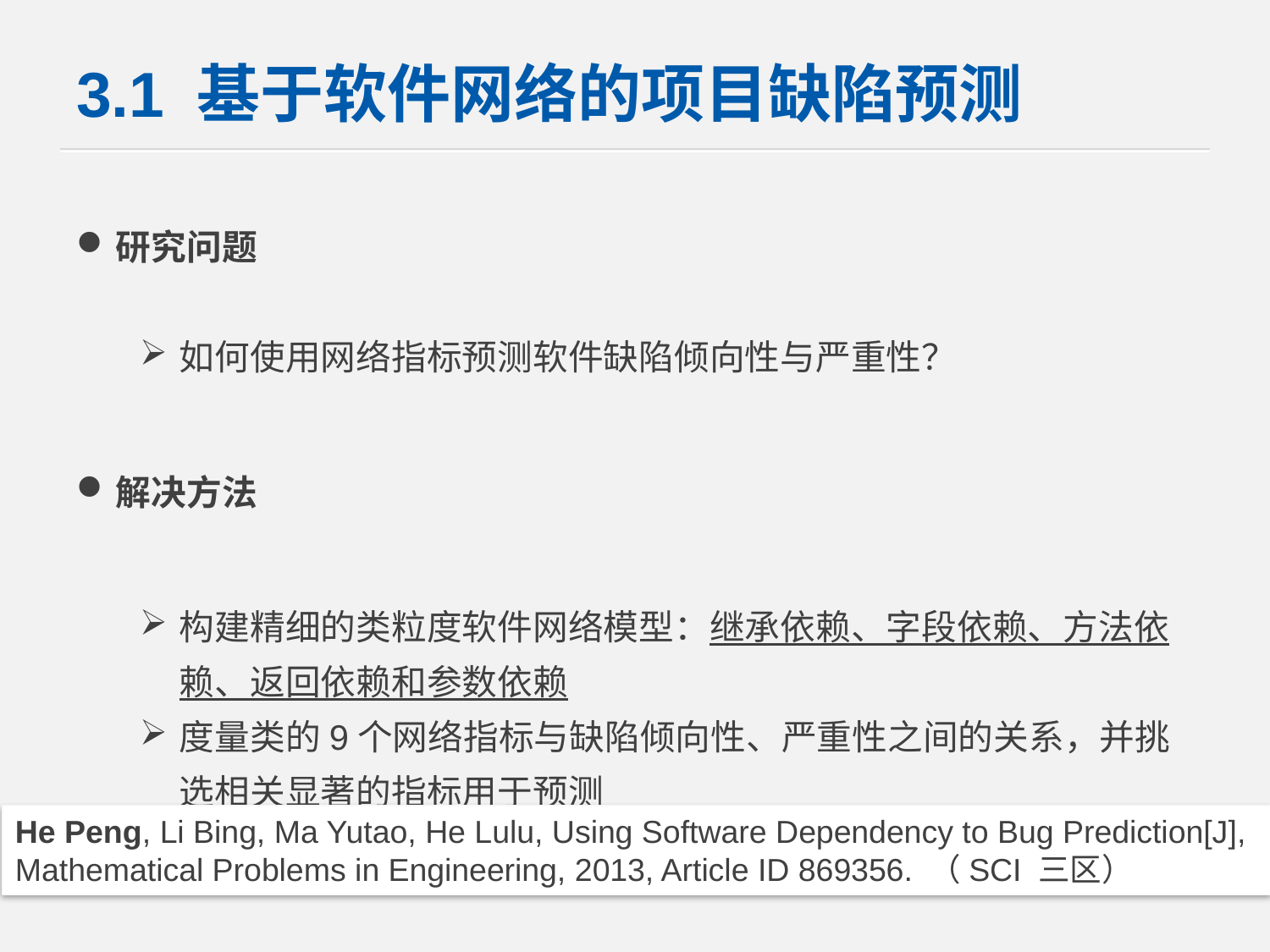

# 3.1 基于软件网络的项目缺陷预测
研究问题

如何使用网络指标预测软件缺陷倾向性与严重性？

解决方法

构建精细的类粒度软件网络模型：继承依赖、字段依赖、方法依赖、返回依赖和参数依赖
度量类的9个网络指标与缺陷倾向性、严重性之间的关系，并挑选相关显著的指标用于预测

He Peng, Li Bing, Ma Yutao, He Lulu, Using Software Dependency to Bug Prediction[J], Mathematical Problems in Engineering, 2013, Article ID 869356. （SCI 三区）